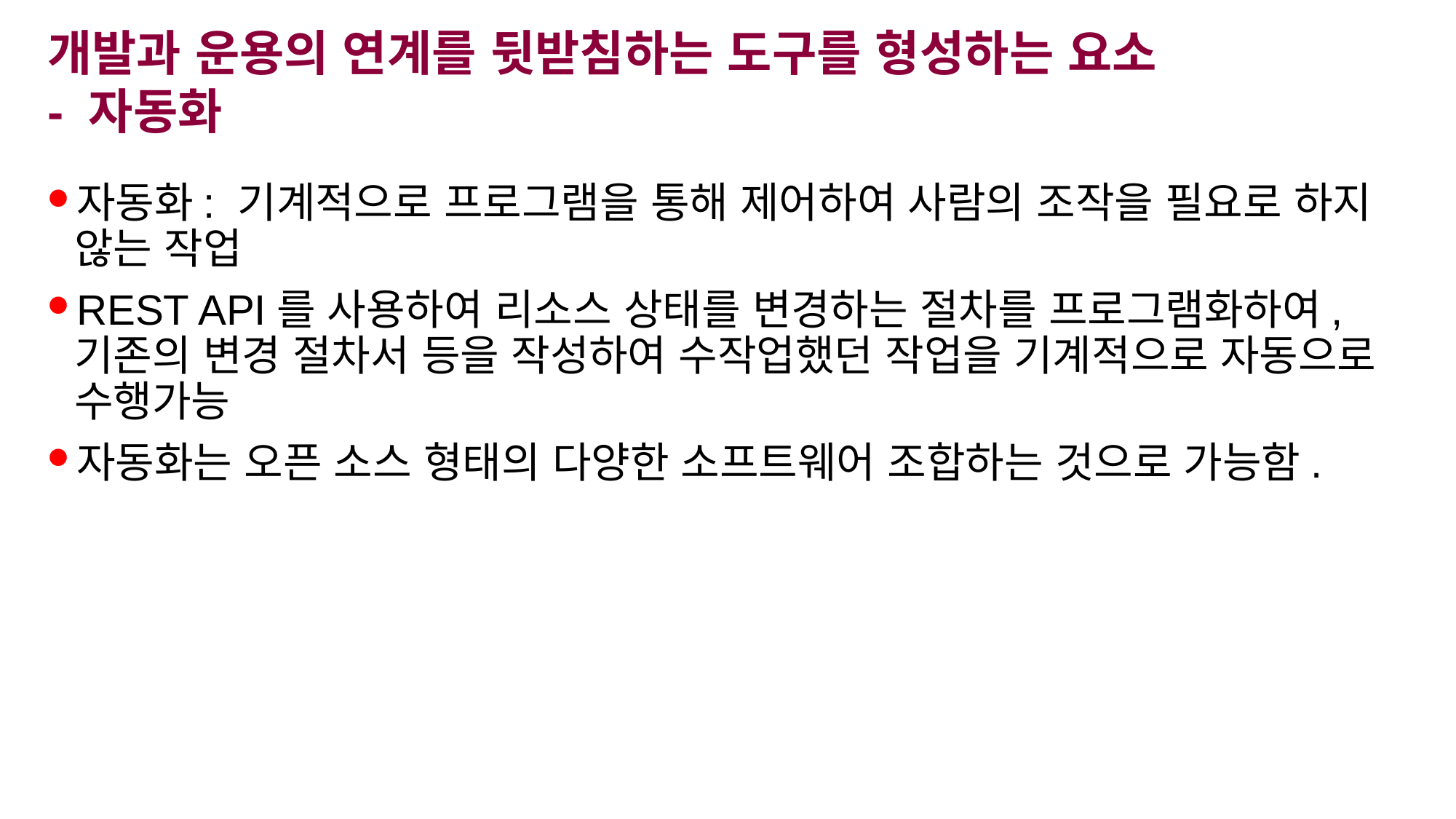

# 개발과 운용의 연계를 뒷받침하는 도구를 형성하는 요소 - 자동화
자동화: 기계적으로 프로그램을 통해 제어하여 사람의 조작을 필요로 하지 않는 작업
REST API를 사용하여 리소스 상태를 변경하는 절차를 프로그램화하여, 기존의 변경 절차서 등을 작성하여 수작업했던 작업을 기계적으로 자동으로 수행가능
자동화는 오픈 소스 형태의 다양한 소프트웨어 조합하는 것으로 가능함.